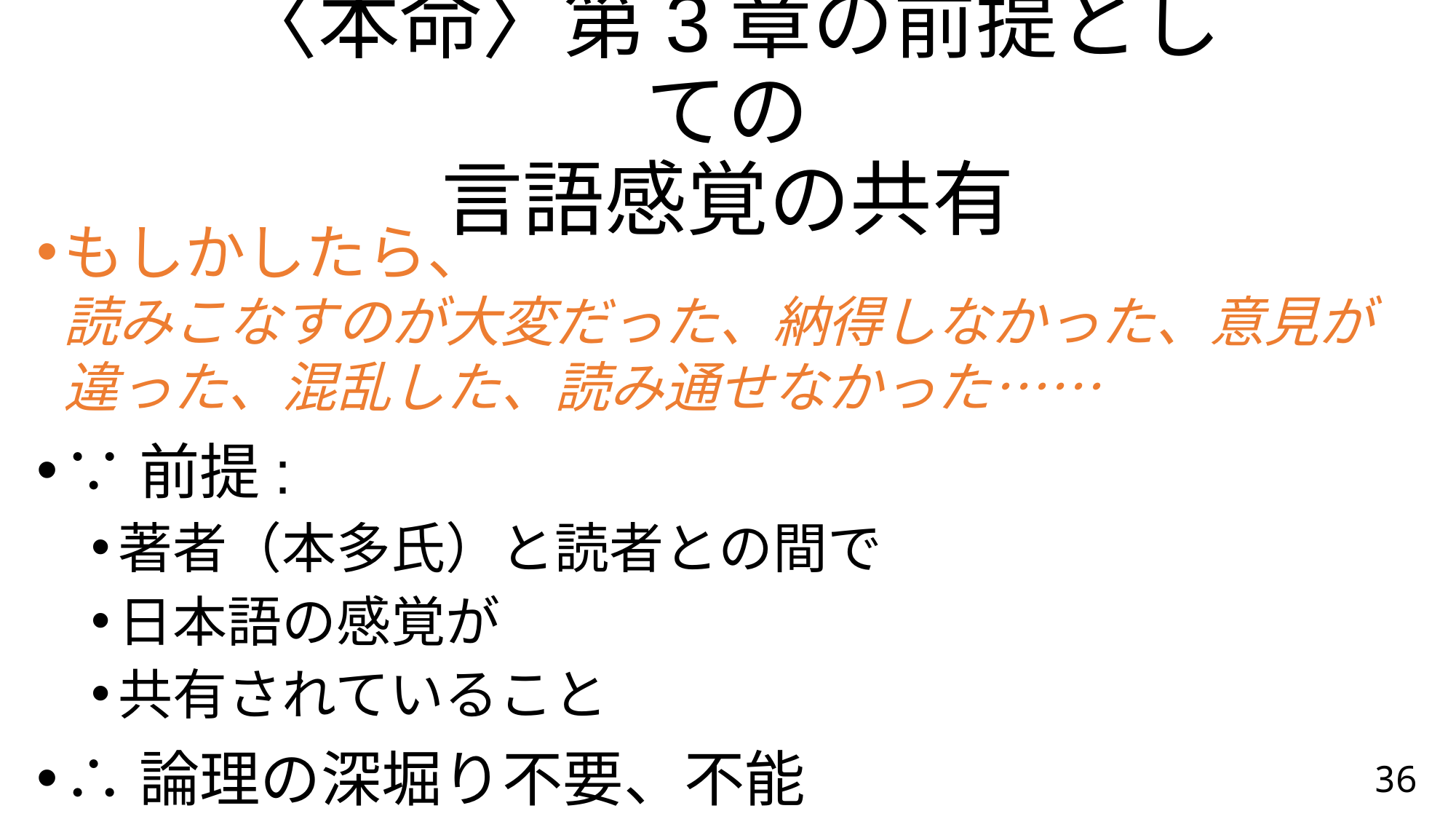

# 〈本命〉第3章の前提としての 言語感覚の共有
もしかしたら、
読みこなすのが大変だった、納得しなかった、意見が違った、混乱した、読み通せなかった……
∵前提:
著者（本多氏）と読者との間で
日本語の感覚が
共有されていること
∴論理の深堀り不要、不能
36